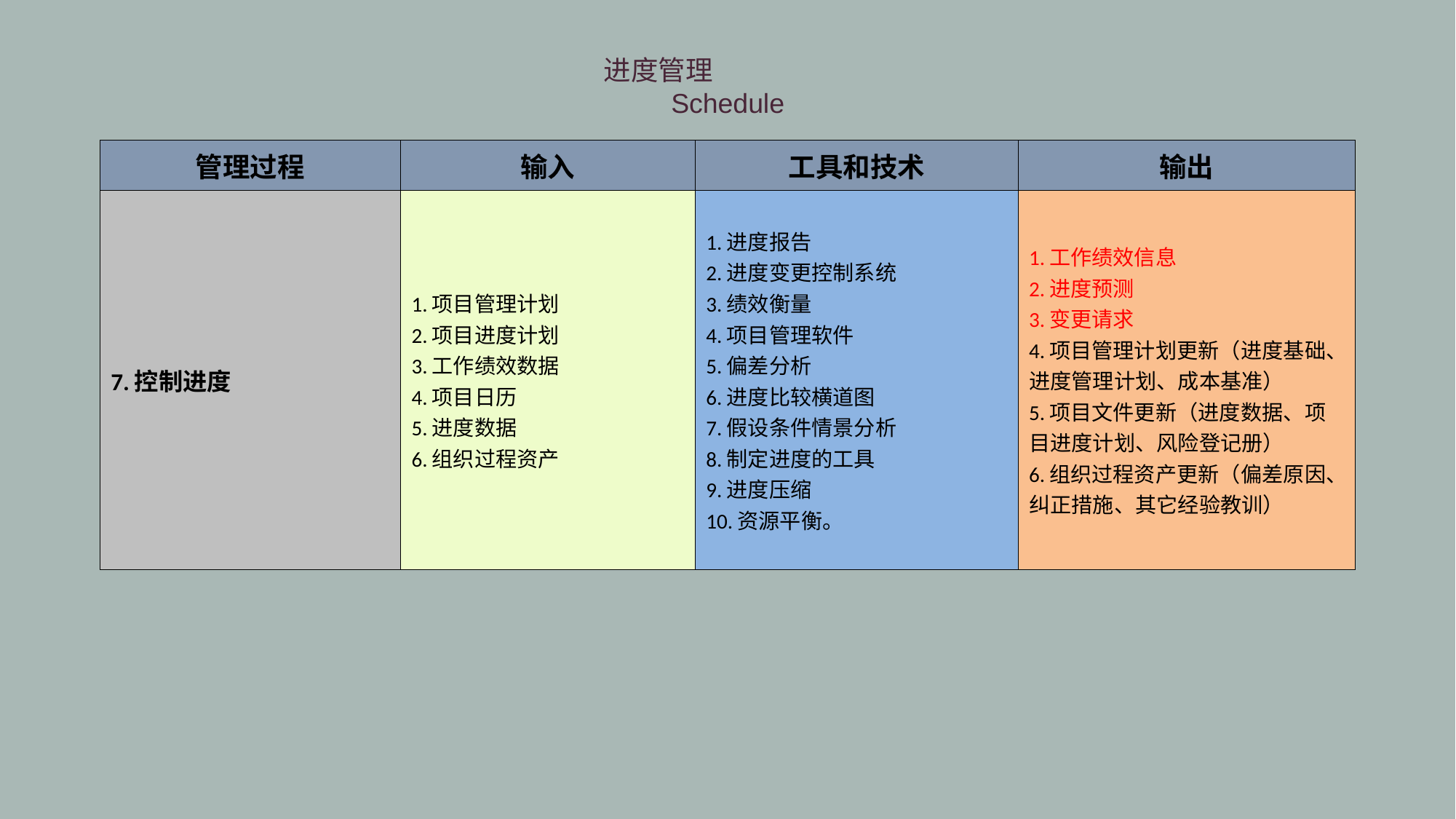

进度管理
Schedule
| 管理过程 | 输入 | 工具和技术 | 输出 |
| --- | --- | --- | --- |
| 7.控制进度 | 1.项目管理计划 2.项目进度计划 3.工作绩效数据 4.项目日历 5.进度数据 6.组织过程资产 | 1.进度报告 2.进度变更控制系统 3.绩效衡量 4.项目管理软件 5.偏差分析 6.进度比较横道图 7.假设条件情景分析 8.制定进度的工具 9.进度压缩 10.资源平衡。 | 1.工作绩效信息 2.进度预测 3.变更请求 4.项目管理计划更新（进度基础、进度管理计划、成本基准） 5.项目文件更新（进度数据、项目进度计划、风险登记册） 6.组织过程资产更新（偏差原因、纠正措施、其它经验教训） |